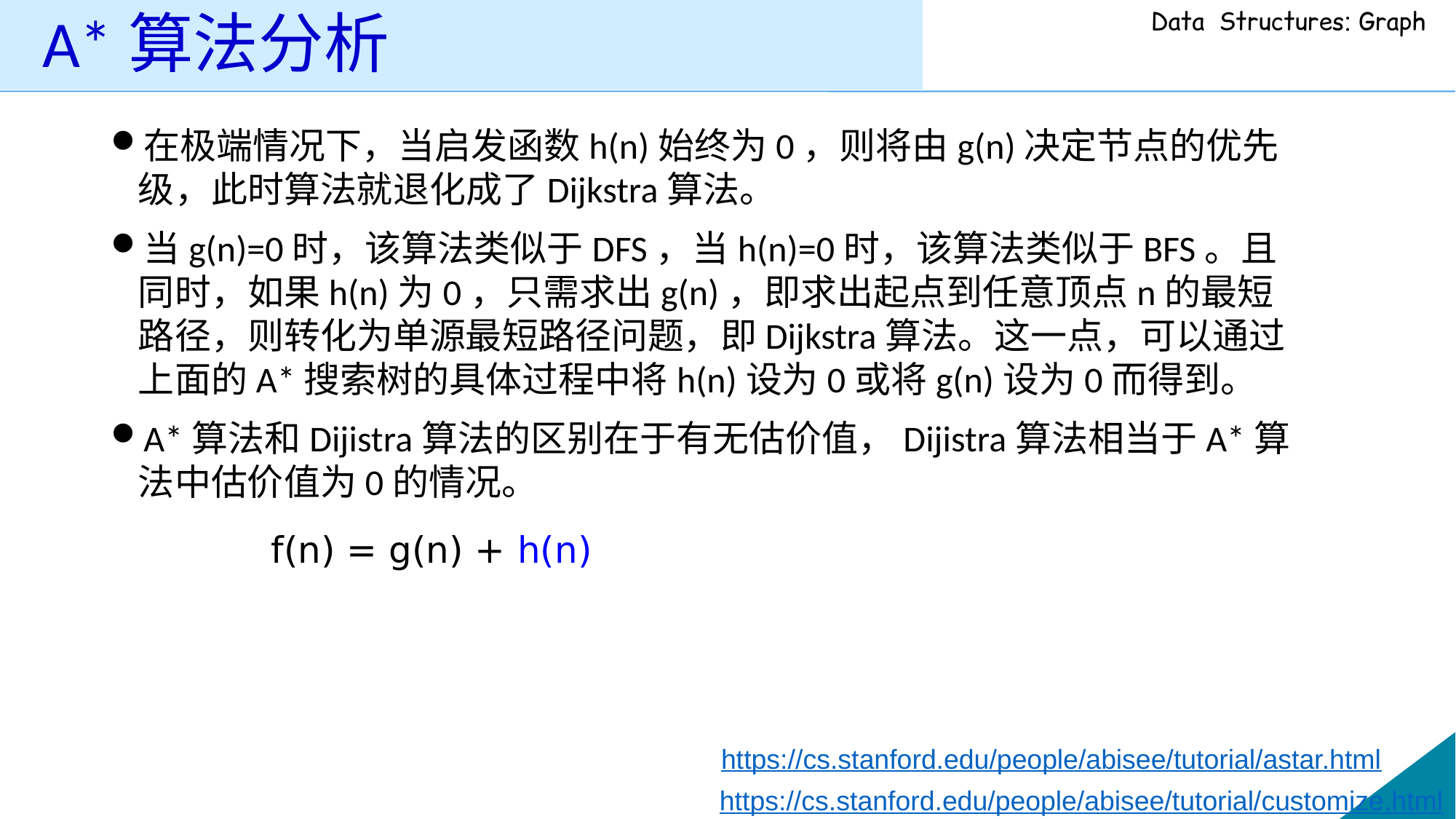

# A*算法分析
在极端情况下，当启发函数h(n)始终为0，则将由g(n)决定节点的优先级，此时算法就退化成了Dijkstra算法。
当g(n)=0时，该算法类似于DFS，当h(n)=0时，该算法类似于BFS。且同时，如果h(n)为0，只需求出g(n)，即求出起点到任意顶点n的最短路径，则转化为单源最短路径问题，即Dijkstra算法。这一点，可以通过上面的A*搜索树的具体过程中将h(n)设为0或将g(n)设为0而得到。
A*算法和Dijistra算法的区别在于有无估价值，Dijistra算法相当于A*算法中估价值为0的情况。
 f(n) = g(n) + h(n)
https://cs.stanford.edu/people/abisee/tutorial/astar.html
https://cs.stanford.edu/people/abisee/tutorial/customize.html